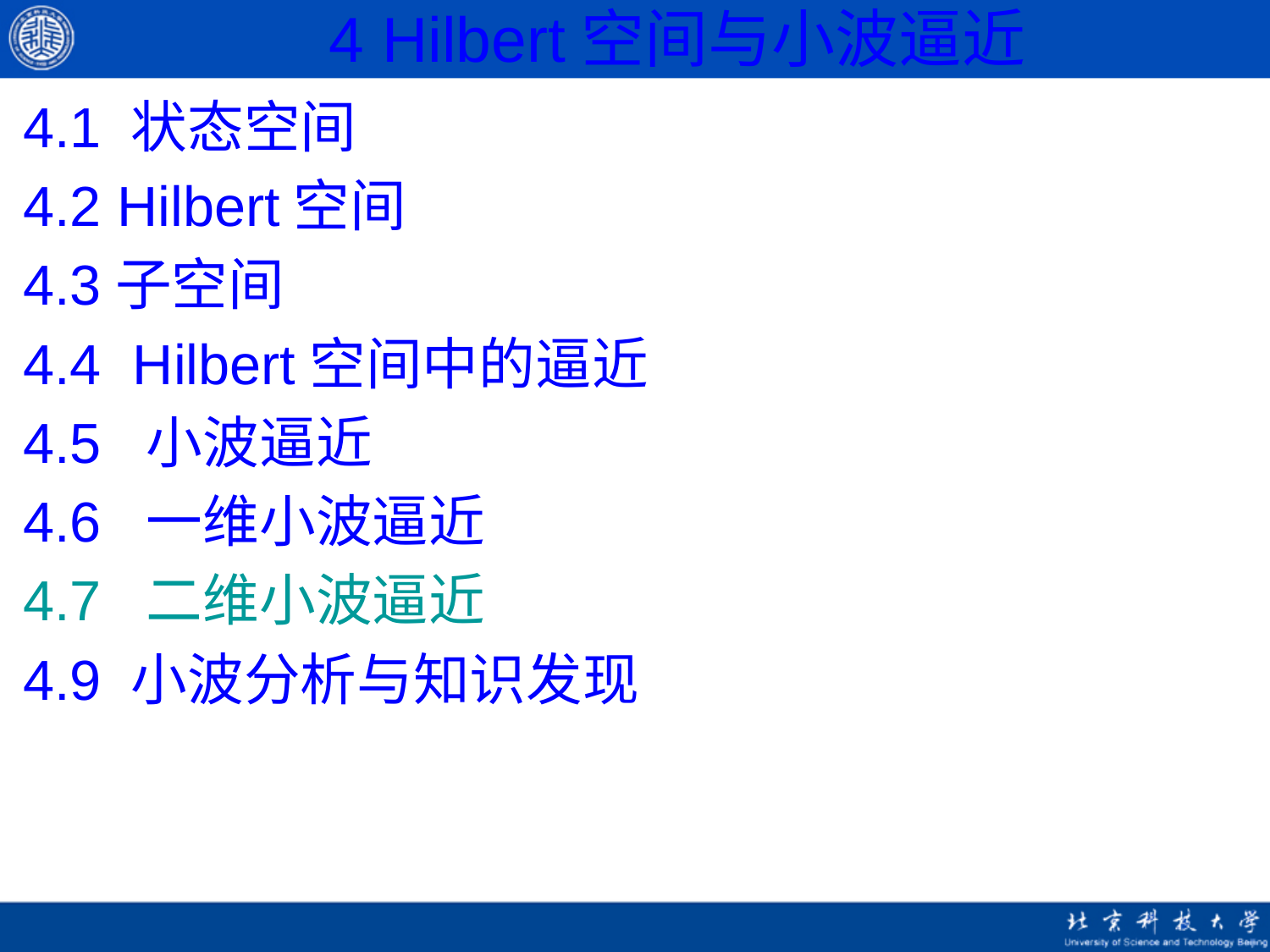

# 4 Hilbert空间与小波逼近
4.1 状态空间
4.2 Hilbert空间
4.3子空间
4.4  Hilbert空间中的逼近
4.5  小波逼近
4.6  一维小波逼近
4.7  二维小波逼近
4.9 小波分析与知识发现